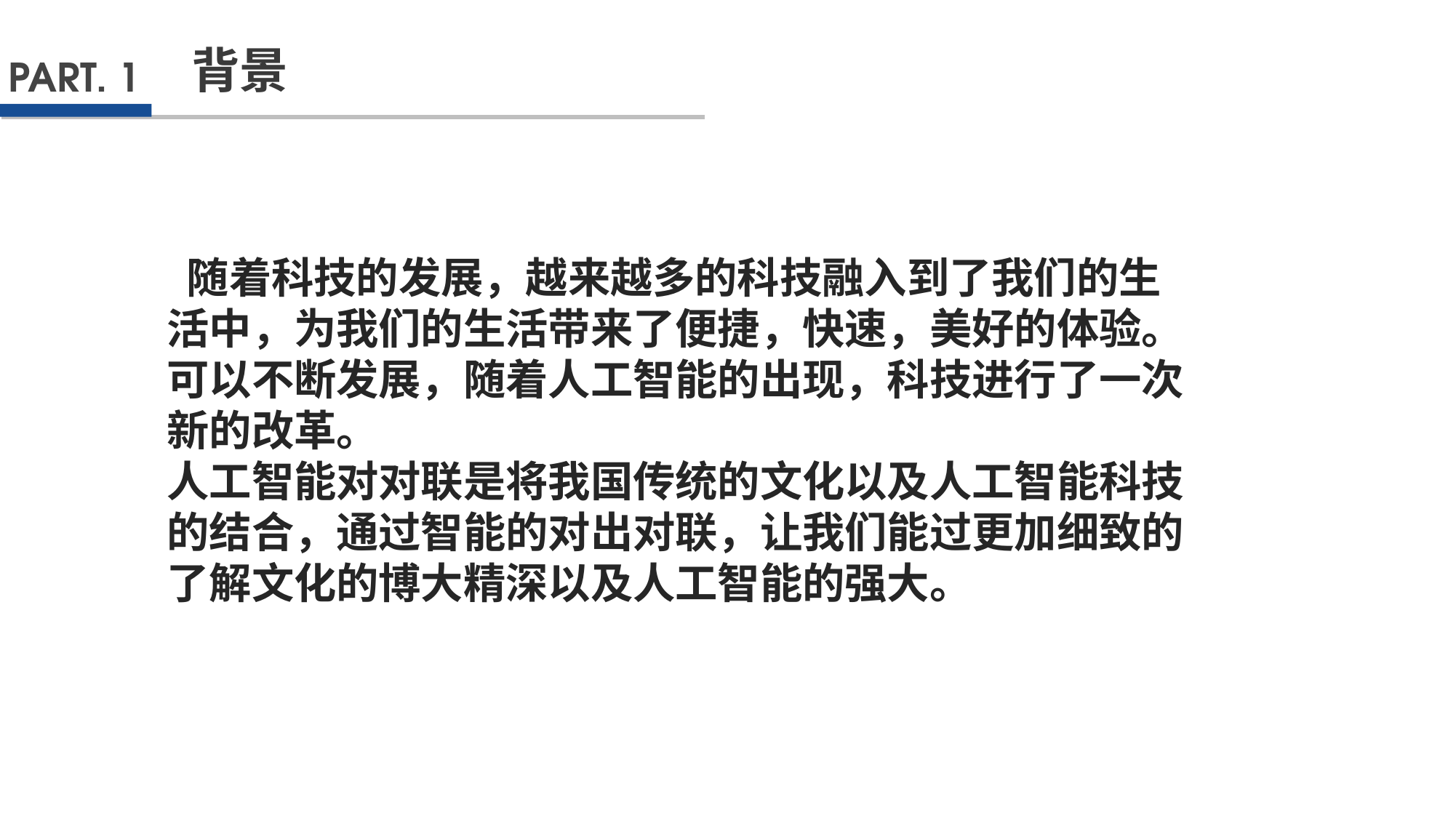

背景
PART. 1

 随着科技的发展，越来越多的科技融入到了我们的生活中，为我们的生活带来了便捷，快速，美好的体验。可以不断发展，随着人工智能的出现，科技进行了一次新的改革。
人工智能对对联是将我国传统的文化以及人工智能科技的结合，通过智能的对出对联，让我们能过更加细致的了解文化的博大精深以及人工智能的强大。